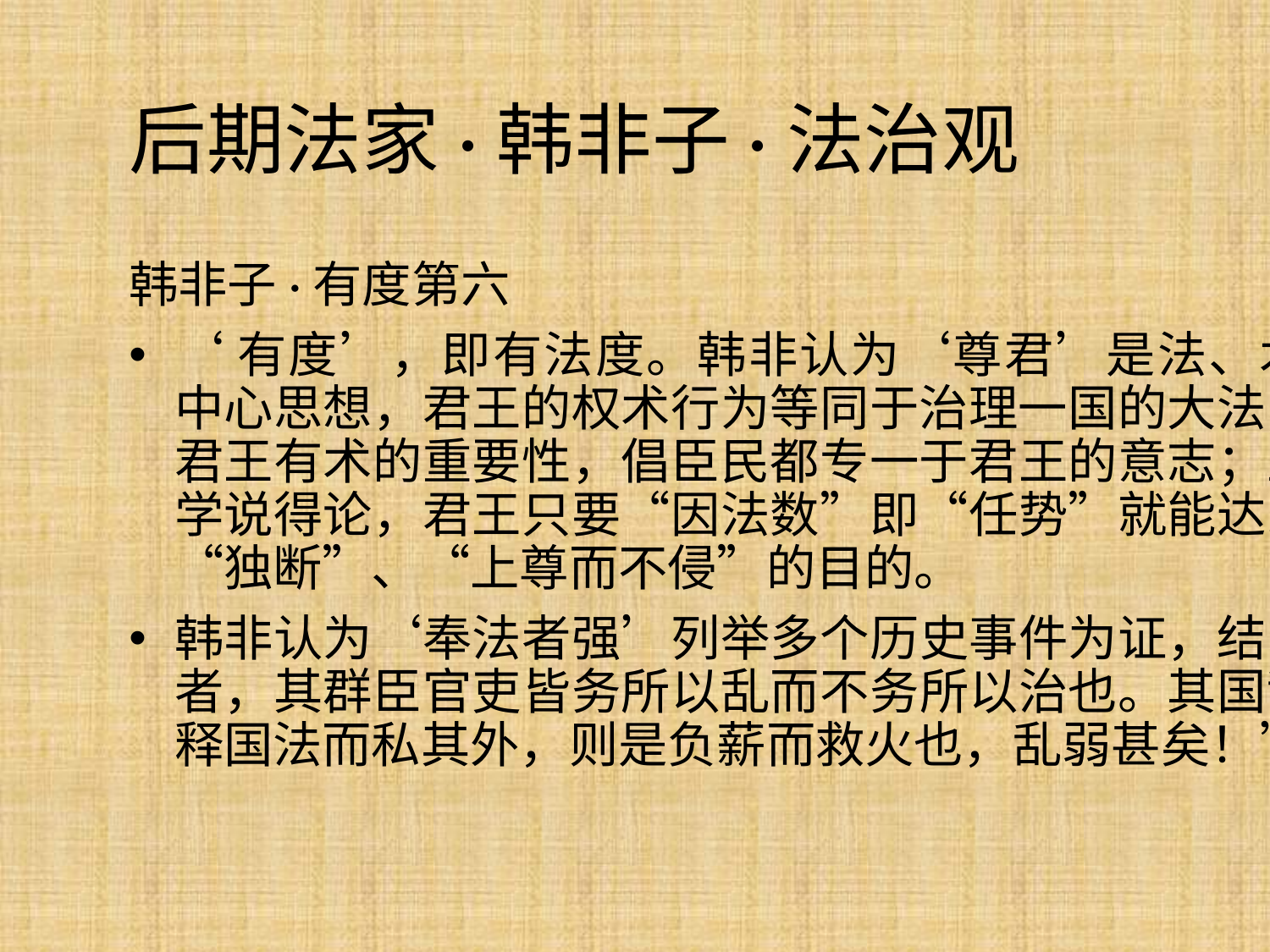

# 后期法家·韩非子·法治观
韩非子·有度第六
‘有度’，即有法度。韩非认为‘尊君’是法、术、势学说的中心思想，君王的权术行为等同于治理一国的大法，国家有法即君王有术的重要性，倡臣民都专一于君王的意志；且以道家无为学说得论，君王只要“因法数”即“任势”就能达到“独制”、“独断”、“上尊而不侵”的目的。
韩非认为‘奉法者强’列举多个历史事件为证，结以‘今皆亡国者，其群臣官吏皆务所以乱而不务所以治也。其国乱弱矣，又皆释国法而私其外，则是负薪而救火也，乱弱甚矣！’。